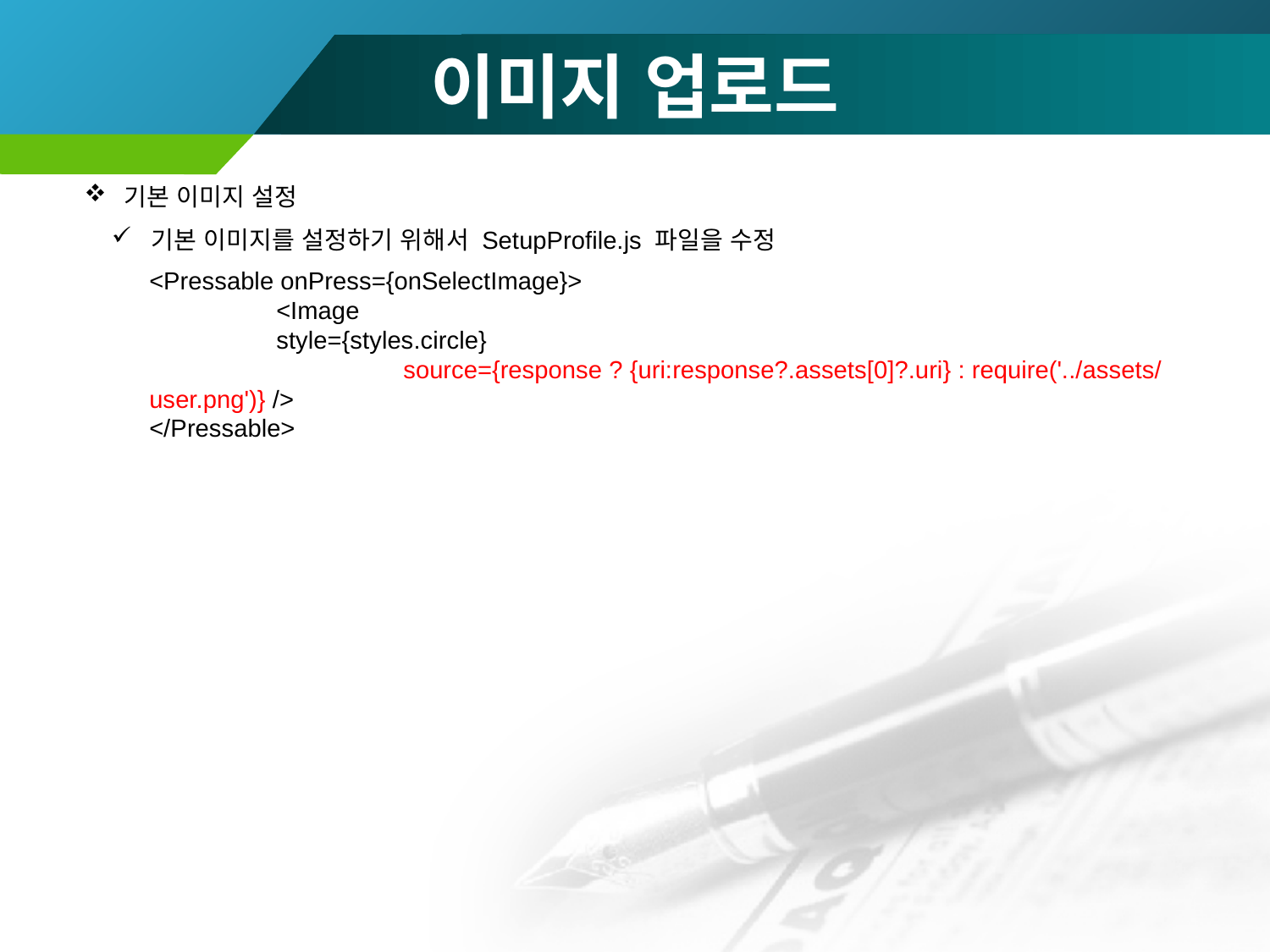

# 이미지 업로드
기본 이미지 설정
기본 이미지를 설정하기 위해서 SetupProfile.js 파일을 수정
<Pressable onPress={onSelectImage}>
	<Image
                  	style={styles.circle}
		source={response ? {uri:response?.assets[0]?.uri} : require('../assets/user.png')} />
</Pressable>